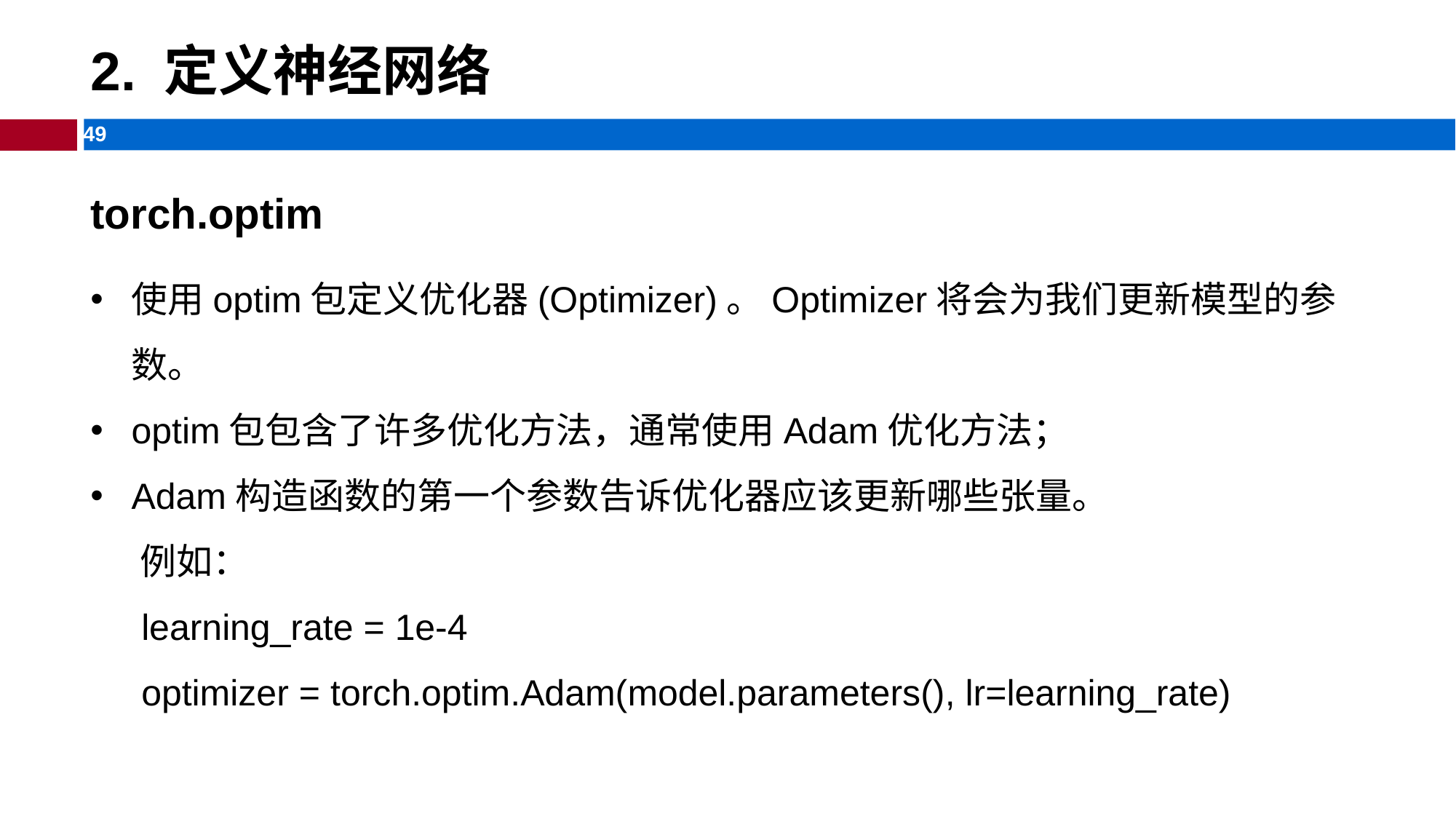

# 2. 定义神经网络
torch.optim
使用optim包定义优化器(Optimizer)。Optimizer将会为我们更新模型的参数。
optim包包含了许多优化方法，通常使用Adam优化方法；
Adam构造函数的第一个参数告诉优化器应该更新哪些张量。
     例如：
     learning_rate = 1e-4
     optimizer = torch.optim.Adam(model.parameters(), lr=learning_rate)